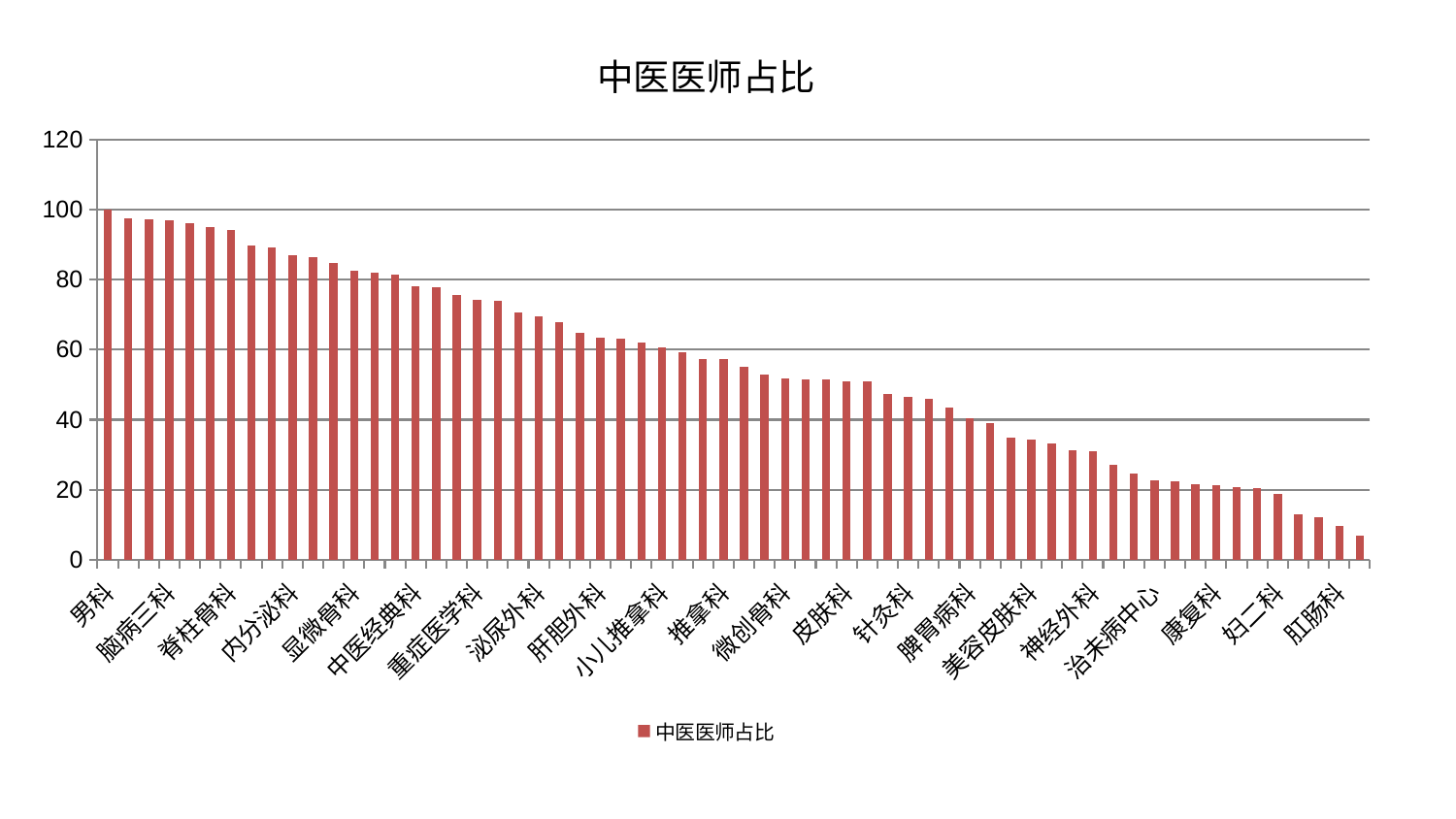

### Chart: 中医医师占比

| Category | 中医医师占比 |
|---|---|
| 男科 | 100.0 |
| 口腔科 | 97.42498973463292 |
| 儿科 | 97.31593251448058 |
| 脑病三科 | 96.99425724599251 |
| 肿瘤内科 | 96.09849672597973 |
| 骨科 | 95.14316781339079 |
| 脊柱骨科 | 94.2448932957939 |
| 脾胃科消化科合并 | 89.7201031875129 |
| 心病一科 | 89.21482963518828 |
| 内分泌科 | 86.92738636794368 |
| 周围血管科 | 86.49681635896081 |
| 心血管内科 | 84.63372585020679 |
| 显微骨科 | 82.69606519401101 |
| 小儿骨科 | 81.96109119149841 |
| 乳腺甲状腺外科 | 81.56108670382015 |
| 中医经典科 | 78.06344961041938 |
| 消化内科 | 77.977750341002 |
| 中医外治中心 | 75.6611592478173 |
| 重症医学科 | 74.14499996590088 |
| 心病四科 | 74.04743535520521 |
| 西区重症医学科 | 70.69112771212595 |
| 泌尿外科 | 69.4981838414985 |
| 产科 | 67.97877830065163 |
| 东区重症医学科 | 64.8180279644256 |
| 肝胆外科 | 63.371609016504514 |
| 运动损伤骨科 | 63.28400115744514 |
| 创伤骨科 | 62.110887804729394 |
| 小儿推拿科 | 60.78203661909743 |
| 脑病一科 | 59.34922705912908 |
| 普通外科 | 57.397755159328995 |
| 推拿科 | 57.22082538202922 |
| 胸外科 | 55.11499009926238 |
| 神经内科 | 52.78939688801781 |
| 微创骨科 | 51.83572506266092 |
| 风湿病科 | 51.60730385716942 |
| 呼吸内科 | 51.404700034398694 |
| 皮肤科 | 51.02328446534425 |
| 妇科 | 51.01991821760919 |
| 眼科 | 47.314765504219906 |
| 针灸科 | 46.585637170906175 |
| 综合内科 | 46.086242053659404 |
| 耳鼻喉科 | 43.35307922666061 |
| 脾胃病科 | 40.55419711631274 |
| 东区肾病科 | 38.998395121854784 |
| 肾病科 | 34.99409664701229 |
| 美容皮肤科 | 34.39952699734399 |
| 心病三科 | 33.30304884648547 |
| 医院 | 31.354657873233343 |
| 神经外科 | 31.094653666975493 |
| 肝病科 | 27.15989896394201 |
| 妇科妇二科合并 | 24.69600738503744 |
| 治未病中心 | 22.6028504444636 |
| 心病二科 | 22.270259077838286 |
| 肾脏内科 | 21.530782869289453 |
| 康复科 | 21.238867321775295 |
| 身心医学科 | 20.758997941290637 |
| 老年医学科 | 20.56380307724681 |
| 妇二科 | 18.84987748141459 |
| 脑病二科 | 13.101355294238186 |
| 关节骨科 | 12.058097448338424 |
| 肛肠科 | 9.784722812487754 |
| 血液科 | 6.966091885403522 |
105